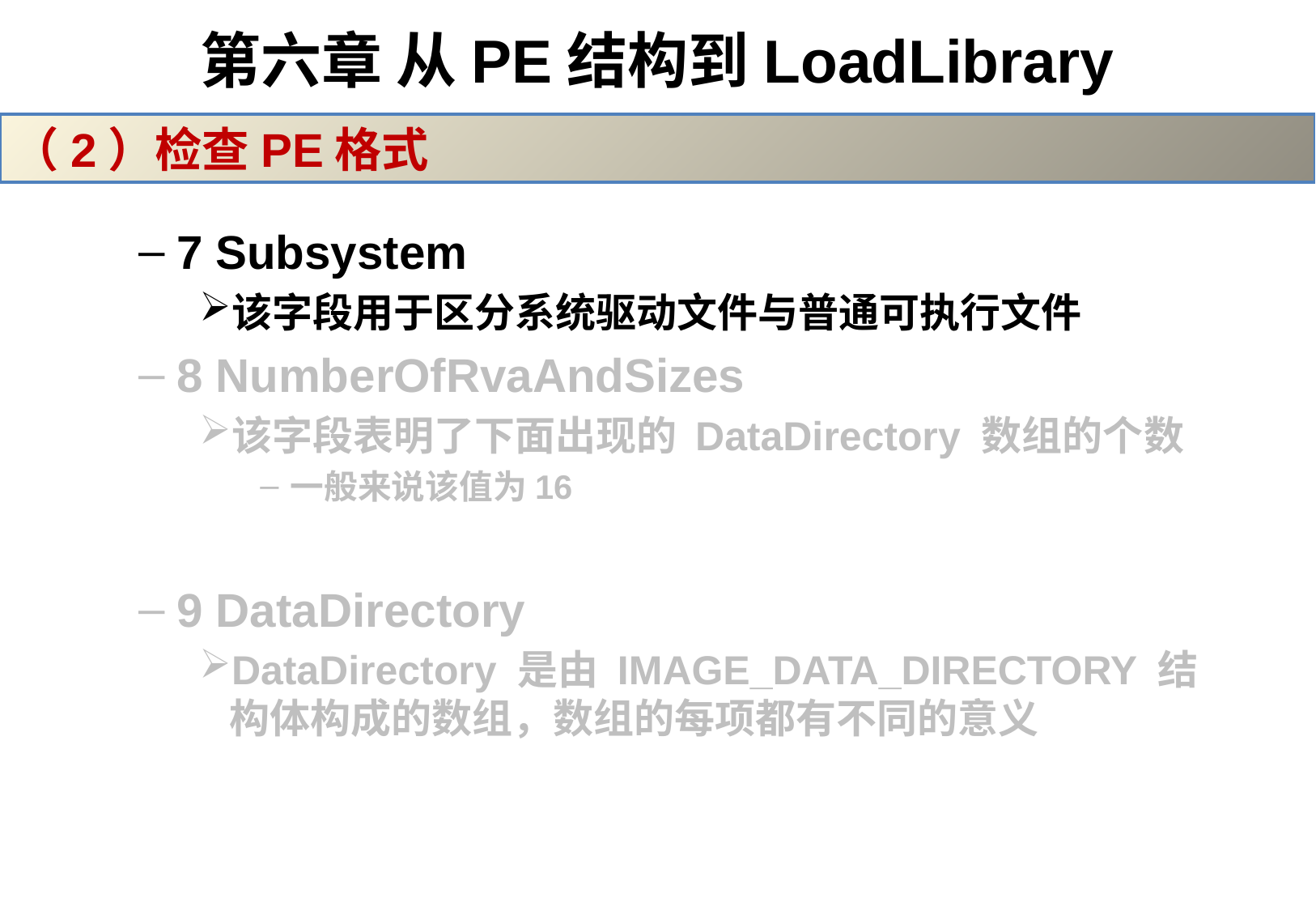

# 第六章 从PE结构到LoadLibrary
（2）检查PE格式
7 Subsystem
该字段用于区分系统驱动文件与普通可执行文件
8 NumberOfRvaAndSizes
该字段表明了下面出现的 DataDirectory 数组的个数
一般来说该值为16

9 DataDirectory
DataDirectory 是由 IMAGE_DATA_DIRECTORY 结构体构成的数组，数组的每项都有不同的意义